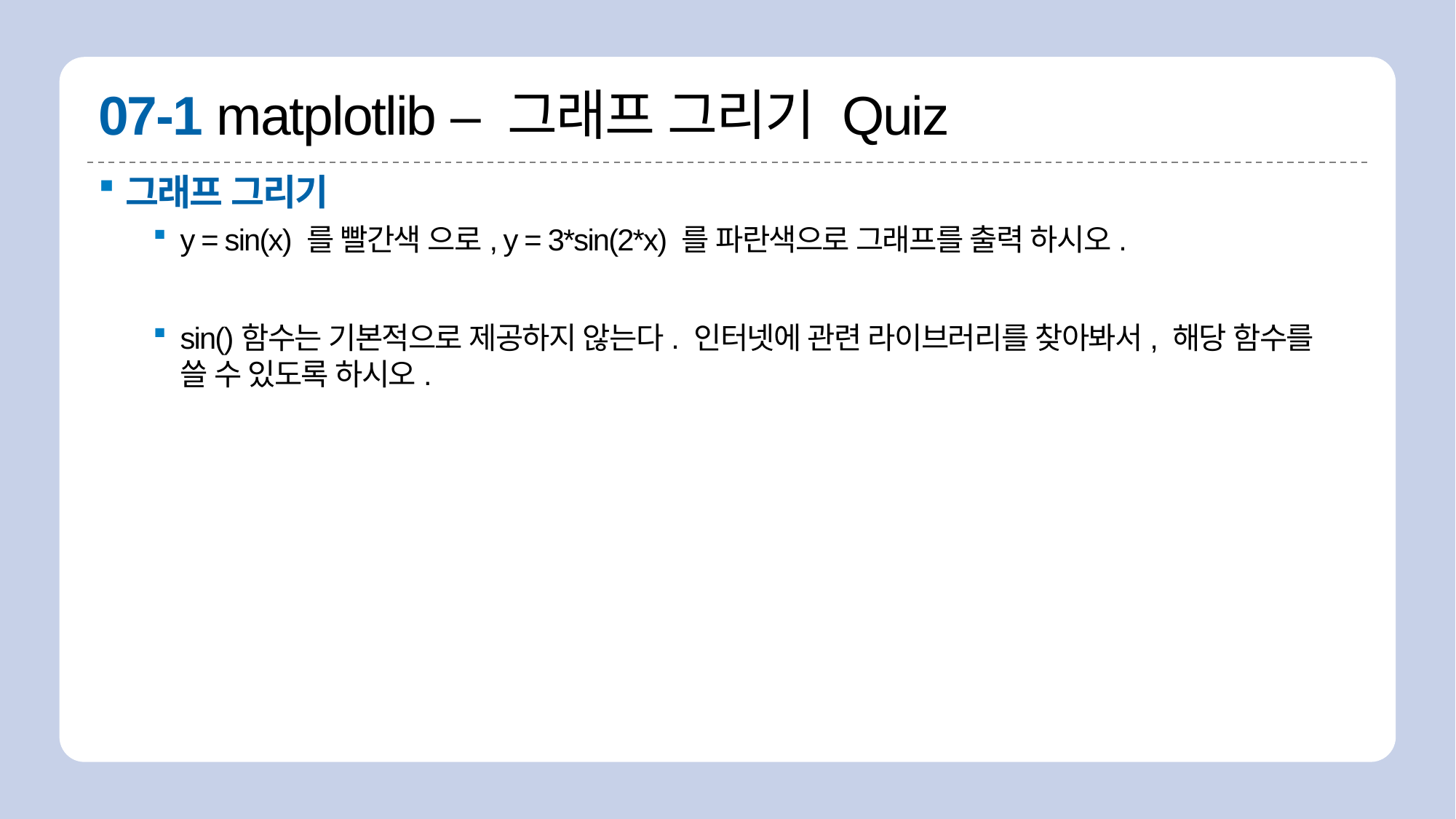

# 07-1 matplotlib – 그래프 그리기 Quiz
그래프 그리기
y = sin(x) 를 빨간색 으로, y = 3*sin(2*x) 를 파란색으로 그래프를 출력 하시오.

sin()함수는 기본적으로 제공하지 않는다. 인터넷에 관련 라이브러리를 찾아봐서, 해당 함수를 쓸 수 있도록 하시오.